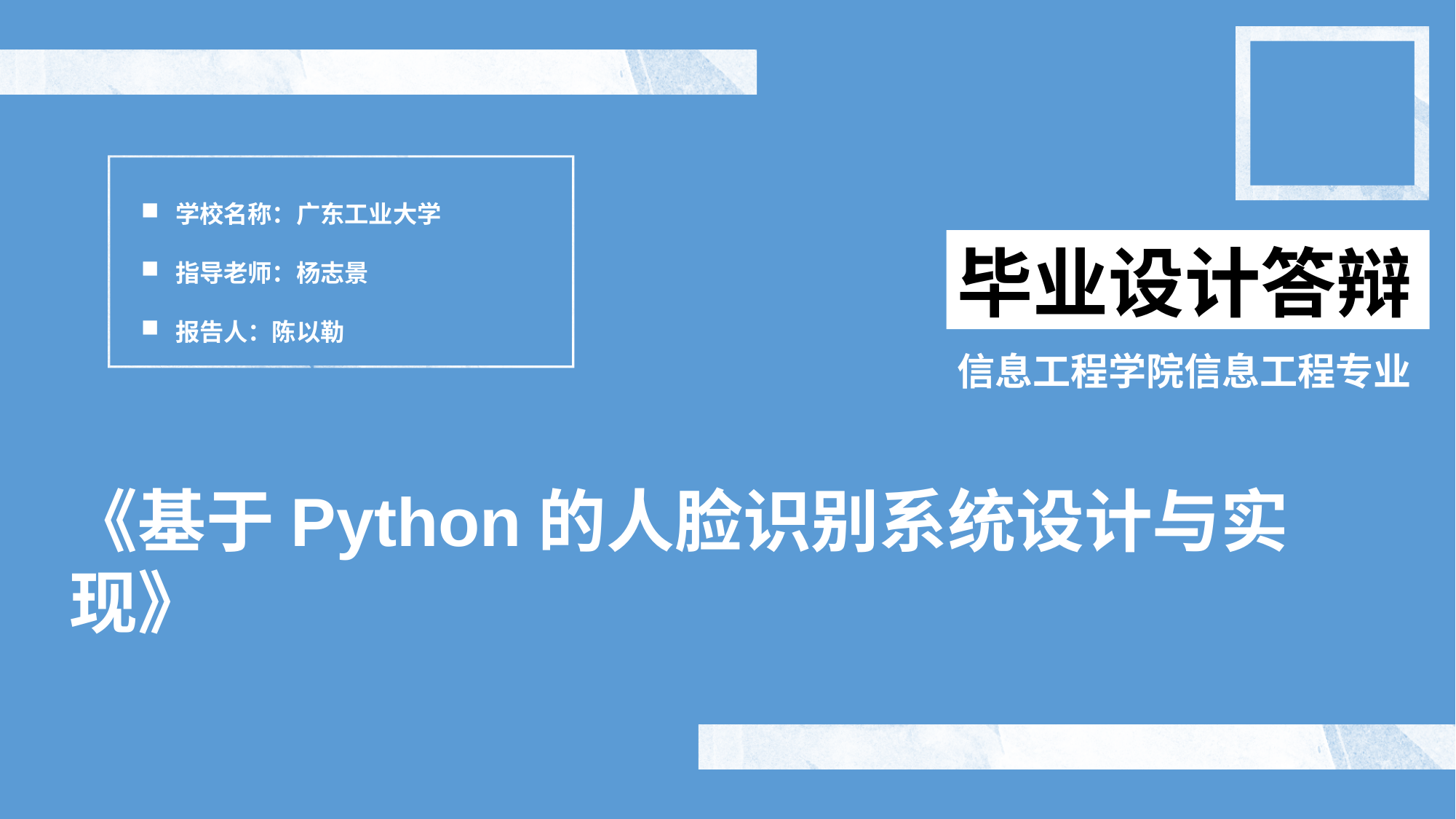

学校名称：广东工业大学
指导老师：杨志景
报告人：陈以勒
毕业设计答辩
信息工程学院信息工程专业
《基于Python的人脸识别系统设计与实现》